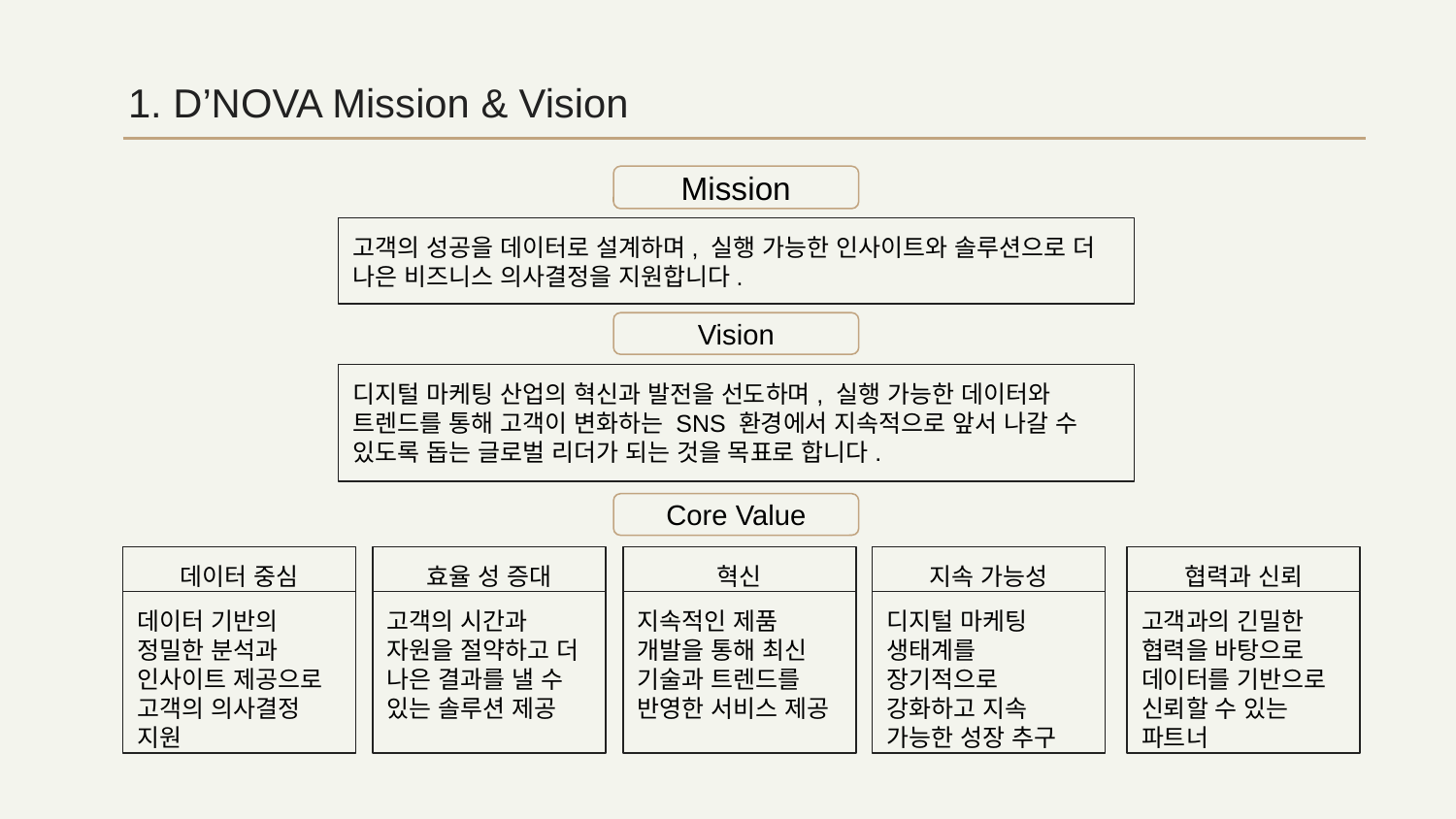

# 1. D’NOVA Mission & Vision
Mission
고객의 성공을 데이터로 설계하며, 실행 가능한 인사이트와 솔루션으로 더 나은 비즈니스 의사결정을 지원합니다.
Vision
디지털 마케팅 산업의 혁신과 발전을 선도하며, 실행 가능한 데이터와 트렌드를 통해 고객이 변화하는 SNS 환경에서 지속적으로 앞서 나갈 수 있도록 돕는 글로벌 리더가 되는 것을 목표로 합니다.
Core Value
데이터 중심
효율 성 증대
혁신
지속 가능성
협력과 신뢰
데이터 기반의 정밀한 분석과 인사이트 제공으로 고객의 의사결정 지원
고객의 시간과 자원을 절약하고 더 나은 결과를 낼 수 있는 솔루션 제공
지속적인 제품 개발을 통해 최신 기술과 트렌드를 반영한 서비스 제공
디지털 마케팅 생태계를 장기적으로 강화하고 지속 가능한 성장 추구
고객과의 긴밀한 협력을 바탕으로 데이터를 기반으로 신뢰할 수 있는 파트너